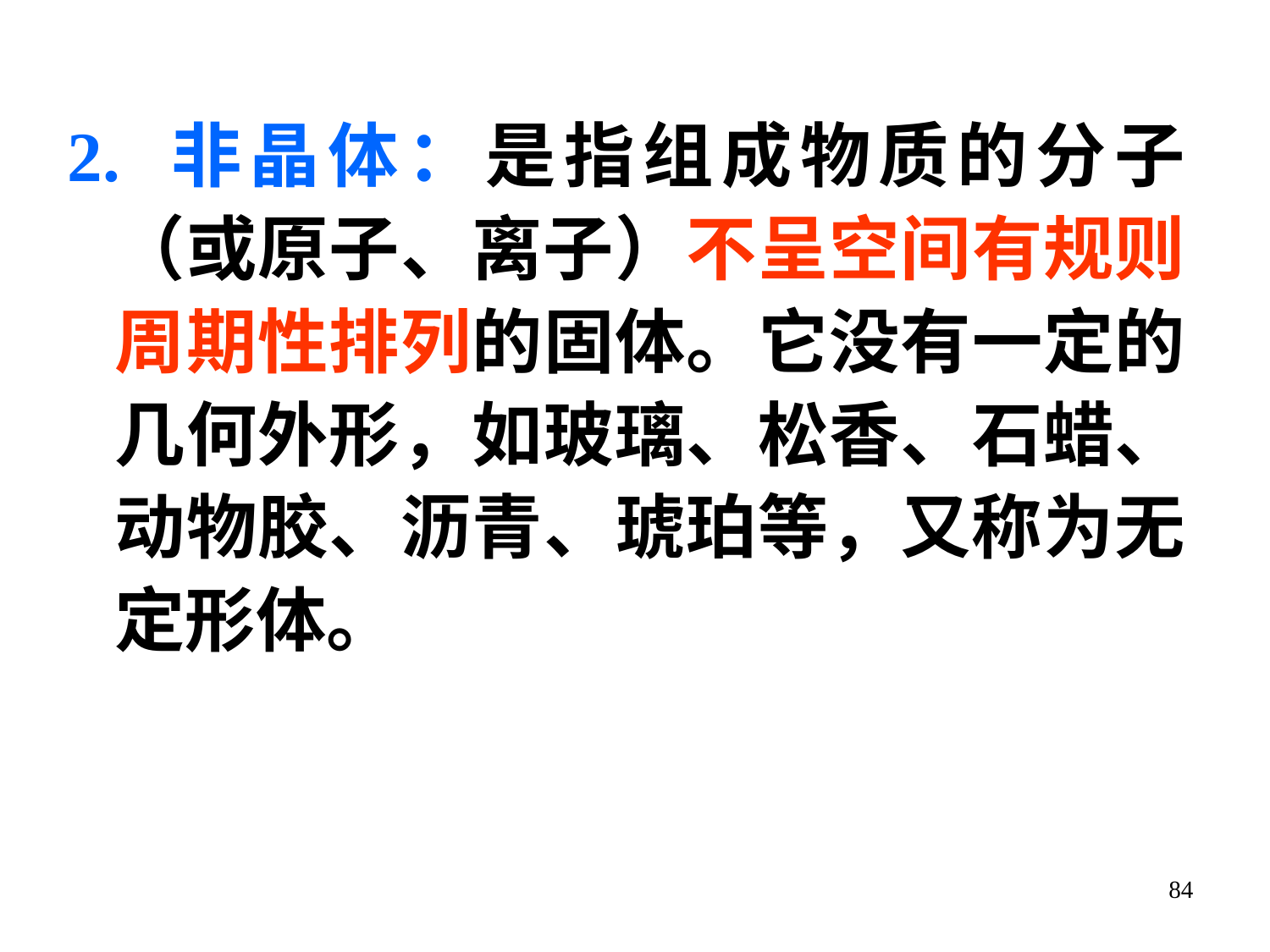

2. 非晶体：是指组成物质的分子（或原子、离子）不呈空间有规则周期性排列的固体。它没有一定的几何外形，如玻璃、松香、石蜡、动物胶、沥青、琥珀等，又称为无定形体。
84